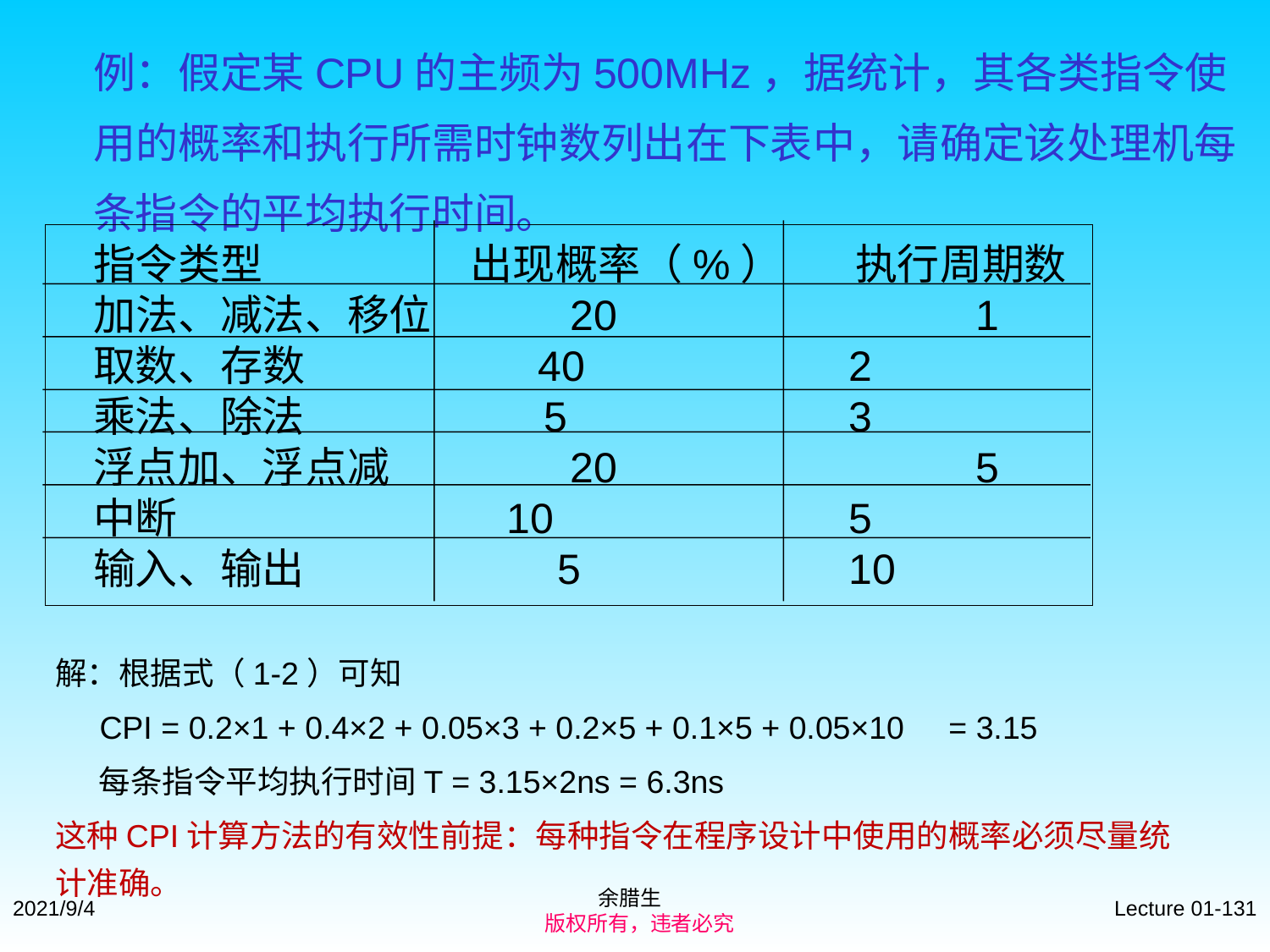

例：假定某CPU的主频为500MHz，据统计，其各类指令使
用的概率和执行所需时钟数列出在下表中，请确定该处理机每
条指令的平均执行时间。
指令类型	             出现概率（%）	执行周期数
加法、减法、移位	         20	                     1
取数、存数	                   40	                     2
乘法、除法                        5	                     3
浮点加、浮点减	         20	                     5
中断	                             10	                     5
输入、输出	                     5	                     10

解：根据式（1-2）可知
     CPI = 0.2×1 + 0.4×2 + 0.05×3 + 0.2×5 + 0.1×5 + 0.05×10     = 3.15
     每条指令平均执行时间T = 3.15×2ns = 6.3ns
这种CPI计算方法的有效性前提：每种指令在程序设计中使用的概率必须尽量统计准确。

余腊生
 版权所有，违者必究
2021/9/4
Lecture 01-131